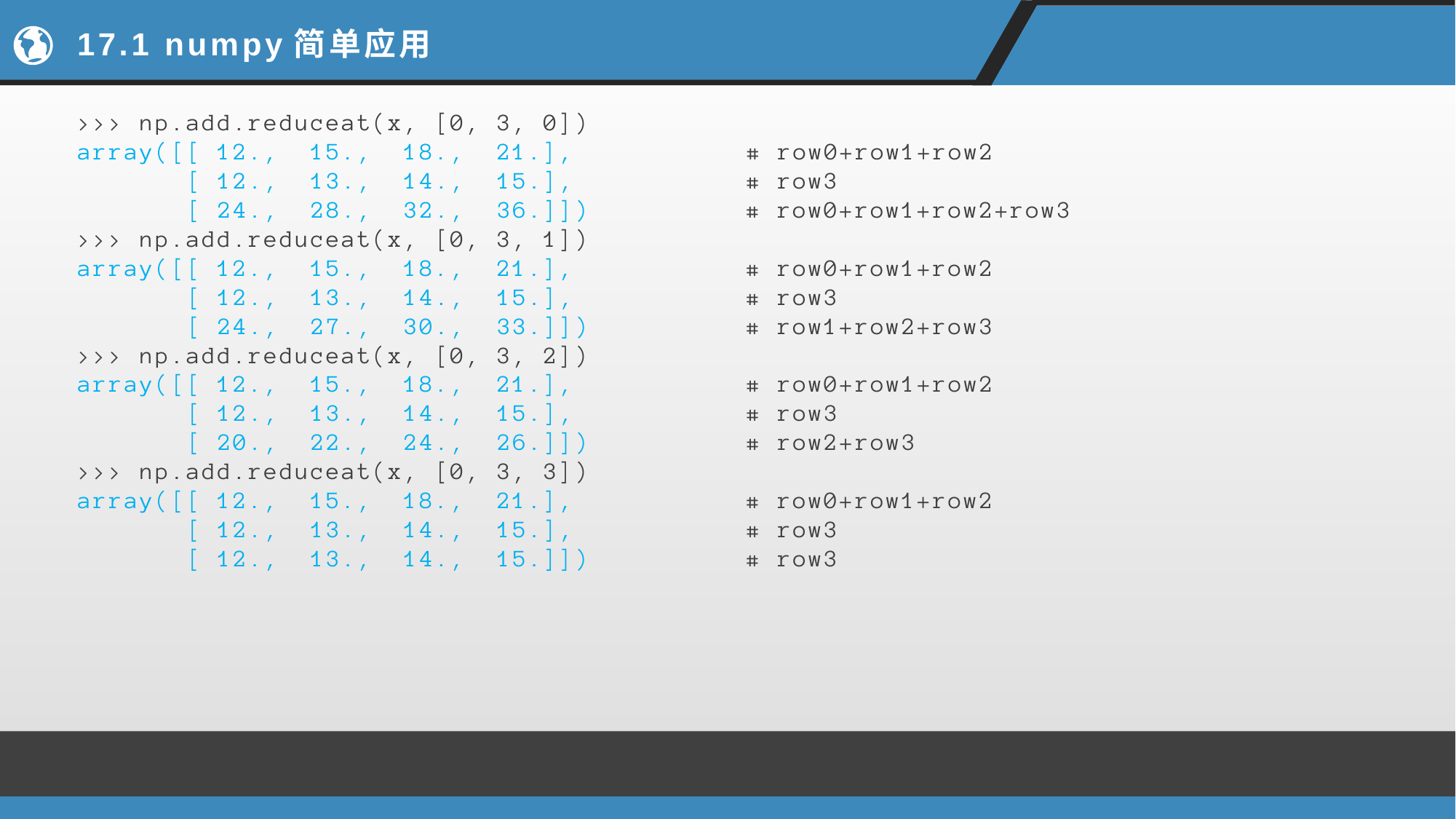

# 17.1 numpy简单应用

>>> np.add.reduceat(x, [0, 3, 0])
array([[ 12.,  15.,  18.,  21.],           # row0+row1+row2
       [ 12.,  13.,  14.,  15.],           # row3
       [ 24.,  28.,  32.,  36.]])          # row0+row1+row2+row3
>>> np.add.reduceat(x, [0, 3, 1])
array([[ 12.,  15.,  18.,  21.],           # row0+row1+row2
       [ 12.,  13.,  14.,  15.],           # row3
       [ 24.,  27.,  30.,  33.]])          # row1+row2+row3
>>> np.add.reduceat(x, [0, 3, 2])
array([[ 12.,  15.,  18.,  21.],           # row0+row1+row2
       [ 12.,  13.,  14.,  15.],           # row3
       [ 20.,  22.,  24.,  26.]])          # row2+row3
>>> np.add.reduceat(x, [0, 3, 3])
array([[ 12.,  15.,  18.,  21.],           # row0+row1+row2
       [ 12.,  13.,  14.,  15.],           # row3
       [ 12.,  13.,  14.,  15.]])          # row3